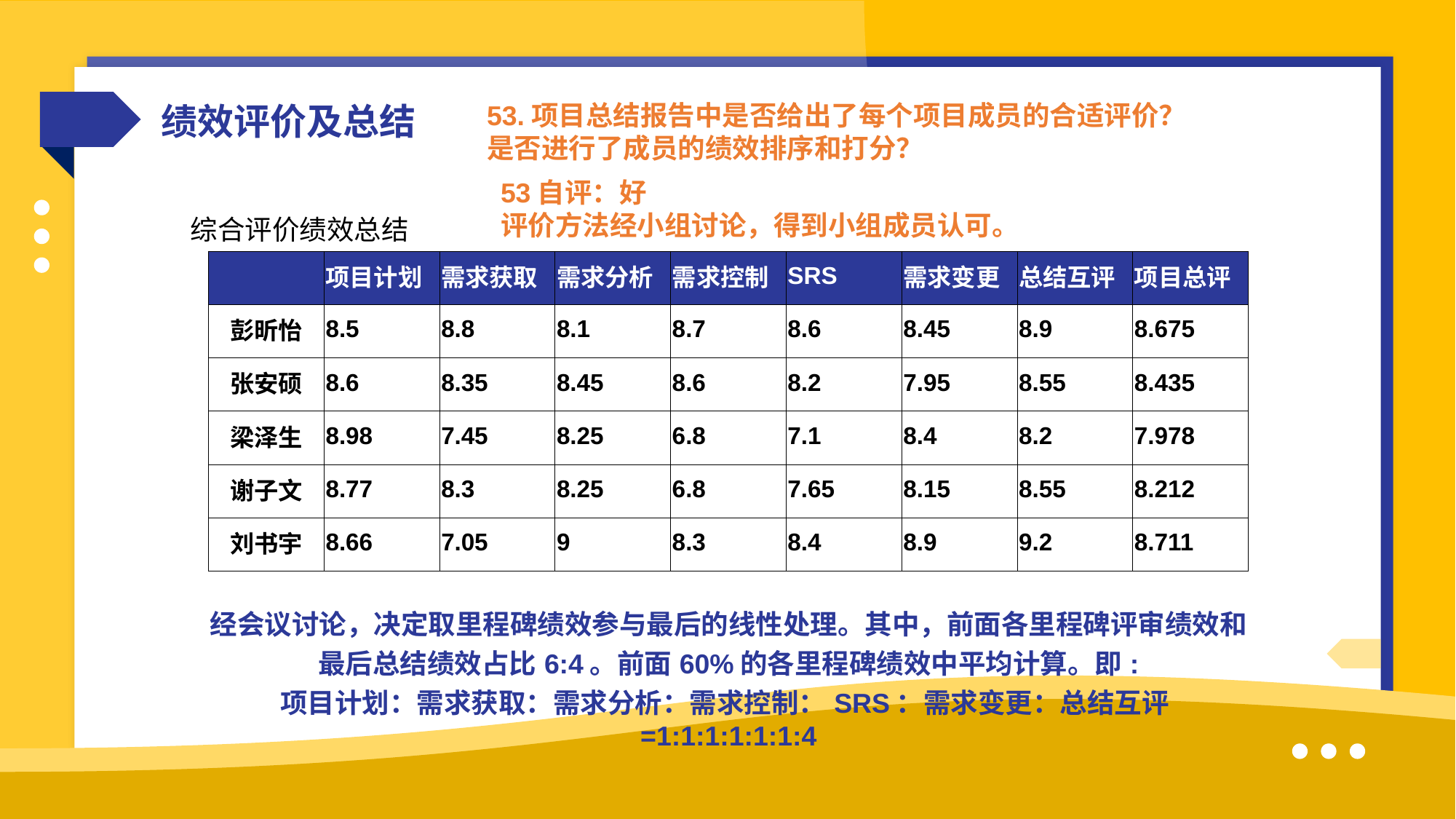

绩效评价及总结
53.项目总结报告中是否给出了每个项目成员的合适评价？是否进行了成员的绩效排序和打分？
53自评：好
评价方法经小组讨论，得到小组成员认可。
综合评价绩效总结
|  | 项目计划 | 需求获取 | 需求分析 | 需求控制 | SRS | 需求变更 | 总结互评 | 项目总评 |
| --- | --- | --- | --- | --- | --- | --- | --- | --- |
| 彭昕怡 | 8.5 | 8.8 | 8.1 | 8.7 | 8.6 | 8.45 | 8.9 | 8.675 |
| 张安硕 | 8.6 | 8.35 | 8.45 | 8.6 | 8.2 | 7.95 | 8.55 | 8.435 |
| 梁泽生 | 8.98 | 7.45 | 8.25 | 6.8 | 7.1 | 8.4 | 8.2 | 7.978 |
| 谢子文 | 8.77 | 8.3 | 8.25 | 6.8 | 7.65 | 8.15 | 8.55 | 8.212 |
| 刘书宇 | 8.66 | 7.05 | 9 | 8.3 | 8.4 | 8.9 | 9.2 | 8.711 |
| 经会议讨论，决定取里程碑绩效参与最后的线性处理。其中，前面各里程碑评审绩效和最后总结绩效占比6:4。前面60%的各里程碑绩效中平均计算。即: 项目计划：需求获取：需求分析：需求控制：SRS：需求变更：总结互评=1:1:1:1:1:1:4 |
| --- |